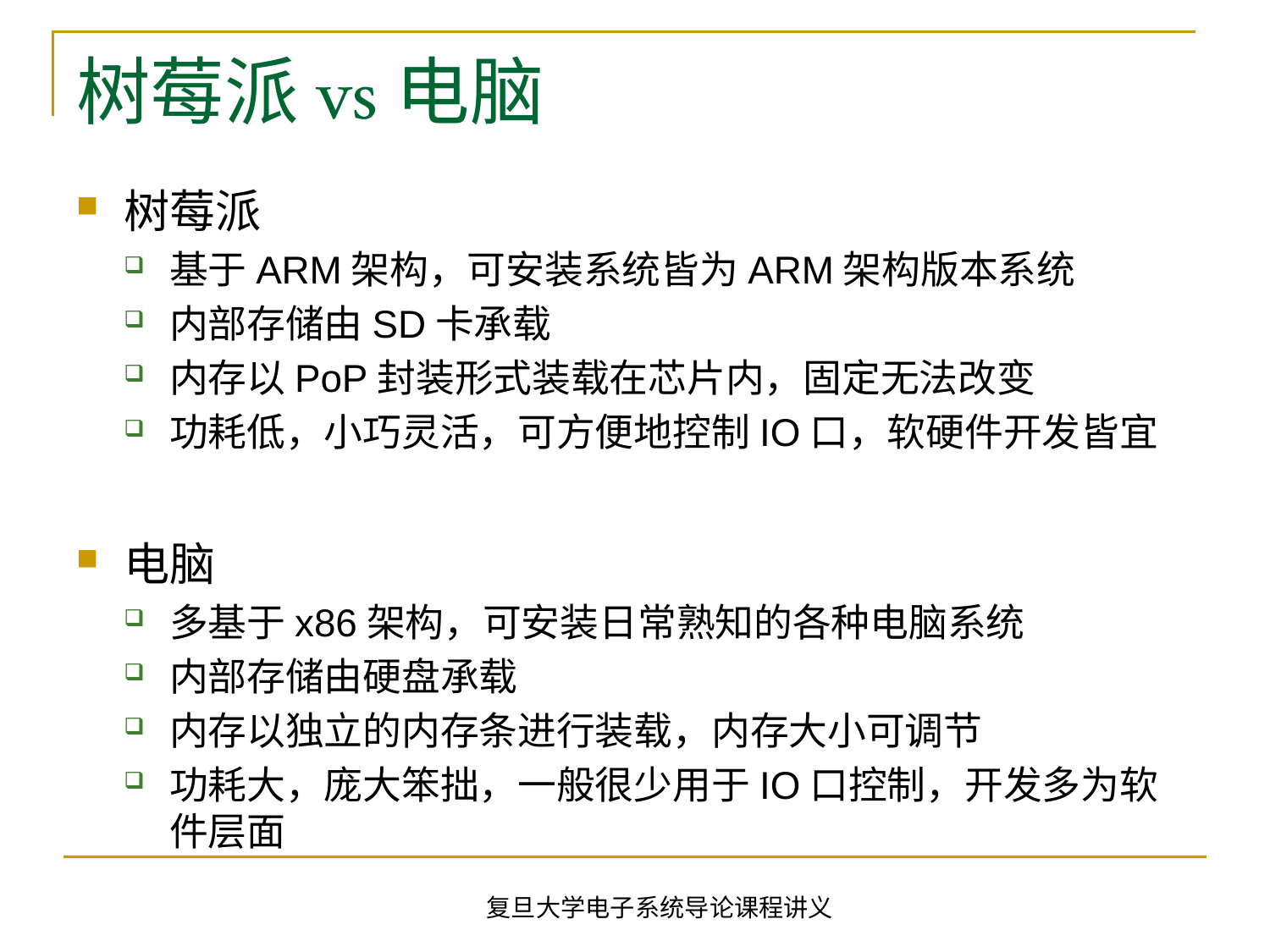

# 树莓派vs电脑
树莓派
基于ARM架构，可安装系统皆为ARM架构版本系统
内部存储由SD卡承载
内存以PoP封装形式装载在芯片内，固定无法改变
功耗低，小巧灵活，可方便地控制IO口，软硬件开发皆宜

电脑
多基于x86架构，可安装日常熟知的各种电脑系统
内部存储由硬盘承载
内存以独立的内存条进行装载，内存大小可调节
功耗大，庞大笨拙，一般很少用于IO口控制，开发多为软件层面